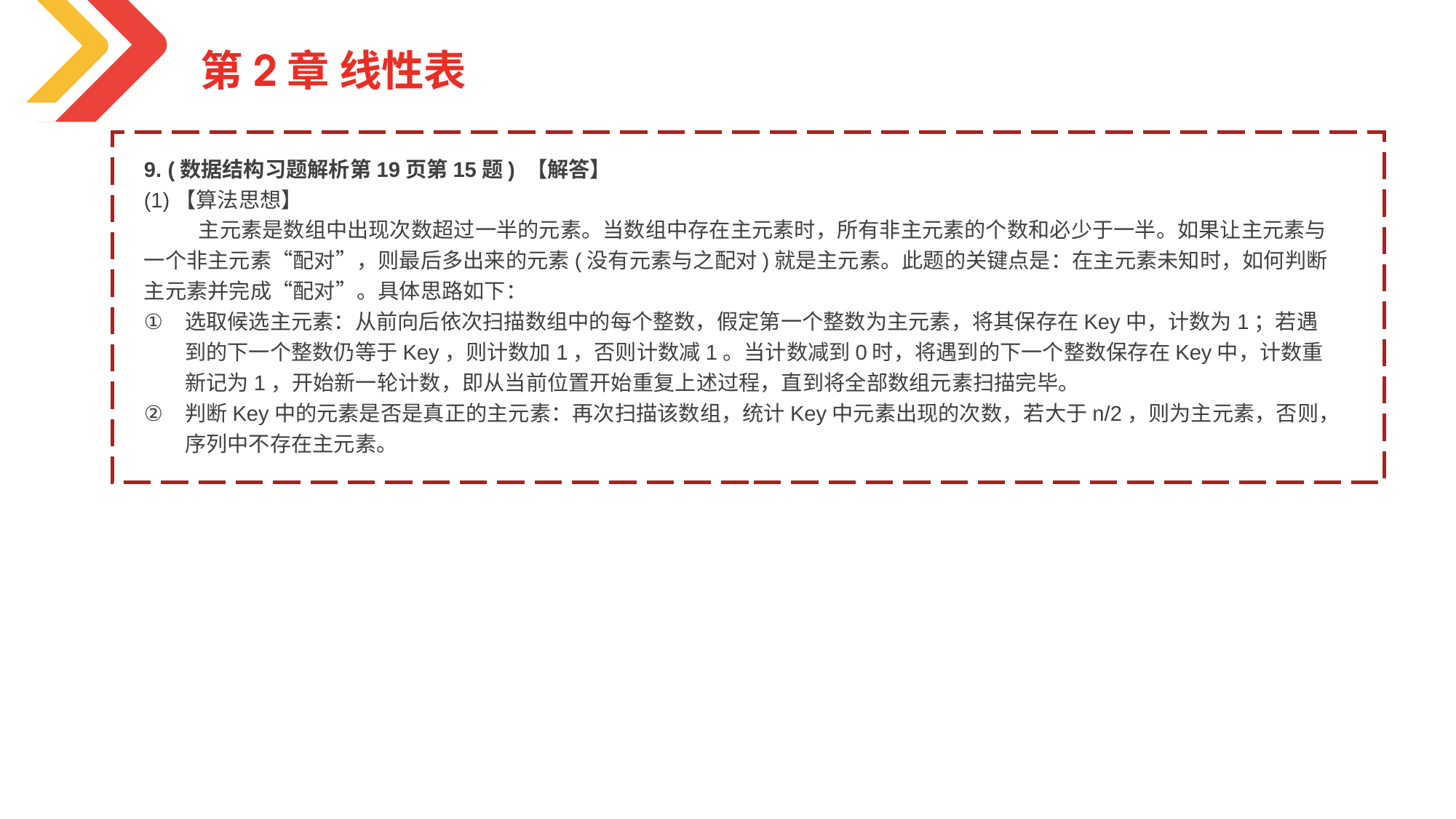

第2章 线性表

9. (数据结构习题解析第19页第15题) 【解答】
(1)【算法思想】
主元素是数组中出现次数超过一半的元素。当数组中存在主元素时，所有非主元素的个数和必少于一半。如果让主元素与一个非主元素“配对”，则最后多出来的元素(没有元素与之配对)就是主元素。此题的关键点是：在主元素未知时，如何判断主元素并完成“配对”。具体思路如下：
选取候选主元素：从前向后依次扫描数组中的每个整数，假定第一个整数为主元素，将其保存在Key中，计数为1；若遇到的下一个整数仍等于Key，则计数加1，否则计数减1。当计数减到0时，将遇到的下一个整数保存在Key中，计数重新记为1，开始新一轮计数，即从当前位置开始重复上述过程，直到将全部数组元素扫描完毕。
判断Key中的元素是否是真正的主元素：再次扫描该数组，统计Key中元素出现的次数，若大于n/2，则为主元素，否则，序列中不存在主元素。